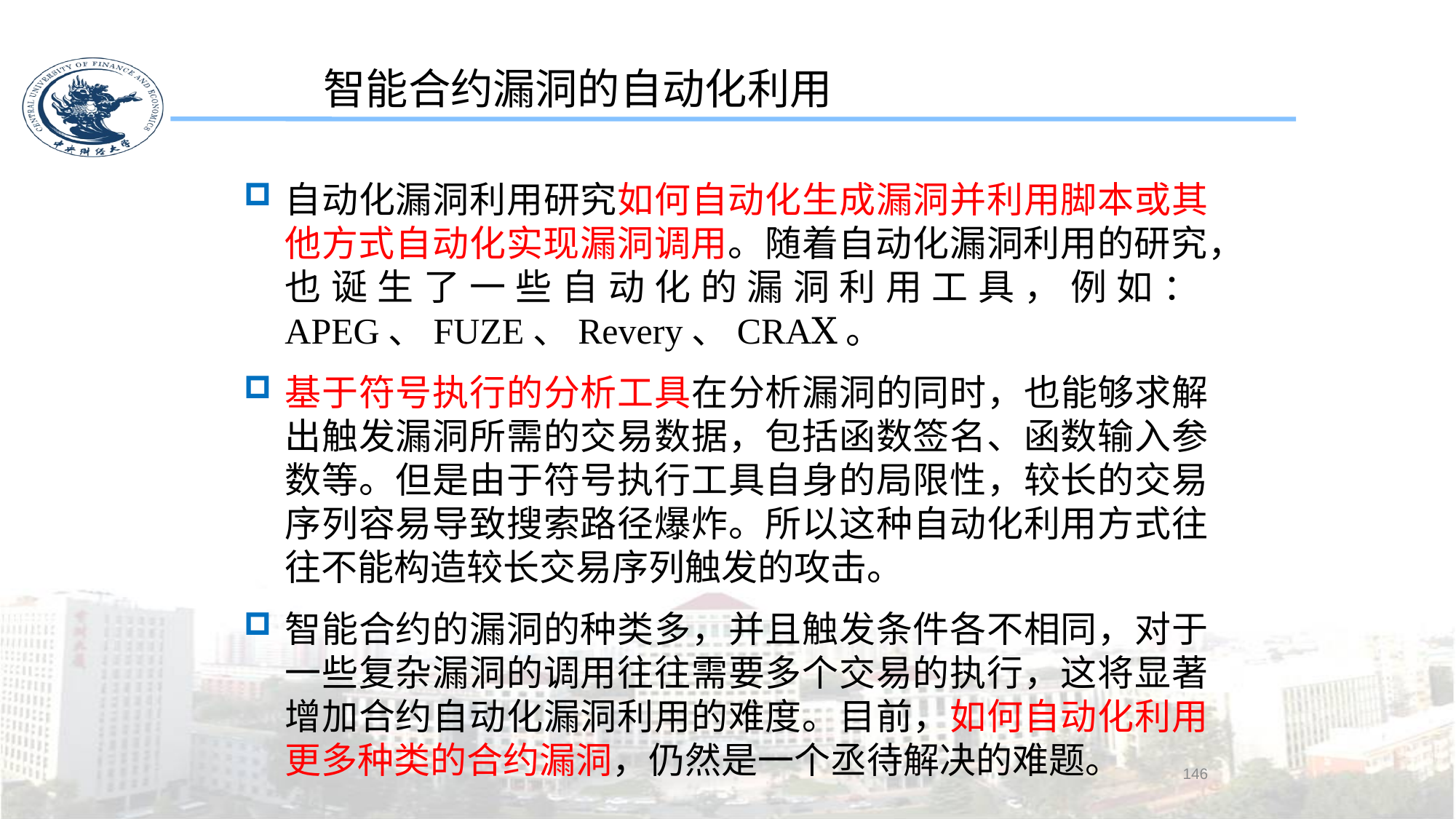

智能合约漏洞的自动化利用
自动化漏洞利用研究如何自动化生成漏洞并利用脚本或其他方式自动化实现漏洞调用。随着自动化漏洞利用的研究，也诞生了一些自动化的漏洞利用工具，例如：APEG、FUZE、Revery、CRAⅩ。
基于符号执行的分析工具在分析漏洞的同时，也能够求解出触发漏洞所需的交易数据，包括函数签名、函数输入参数等。但是由于符号执行工具自身的局限性，较长的交易序列容易导致搜索路径爆炸。所以这种自动化利用方式往往不能构造较长交易序列触发的攻击。
智能合约的漏洞的种类多，并且触发条件各不相同，对于一些复杂漏洞的调用往往需要多个交易的执行，这将显著增加合约自动化漏洞利用的难度。目前，如何自动化利用更多种类的合约漏洞，仍然是一个丞待解决的难题。
146